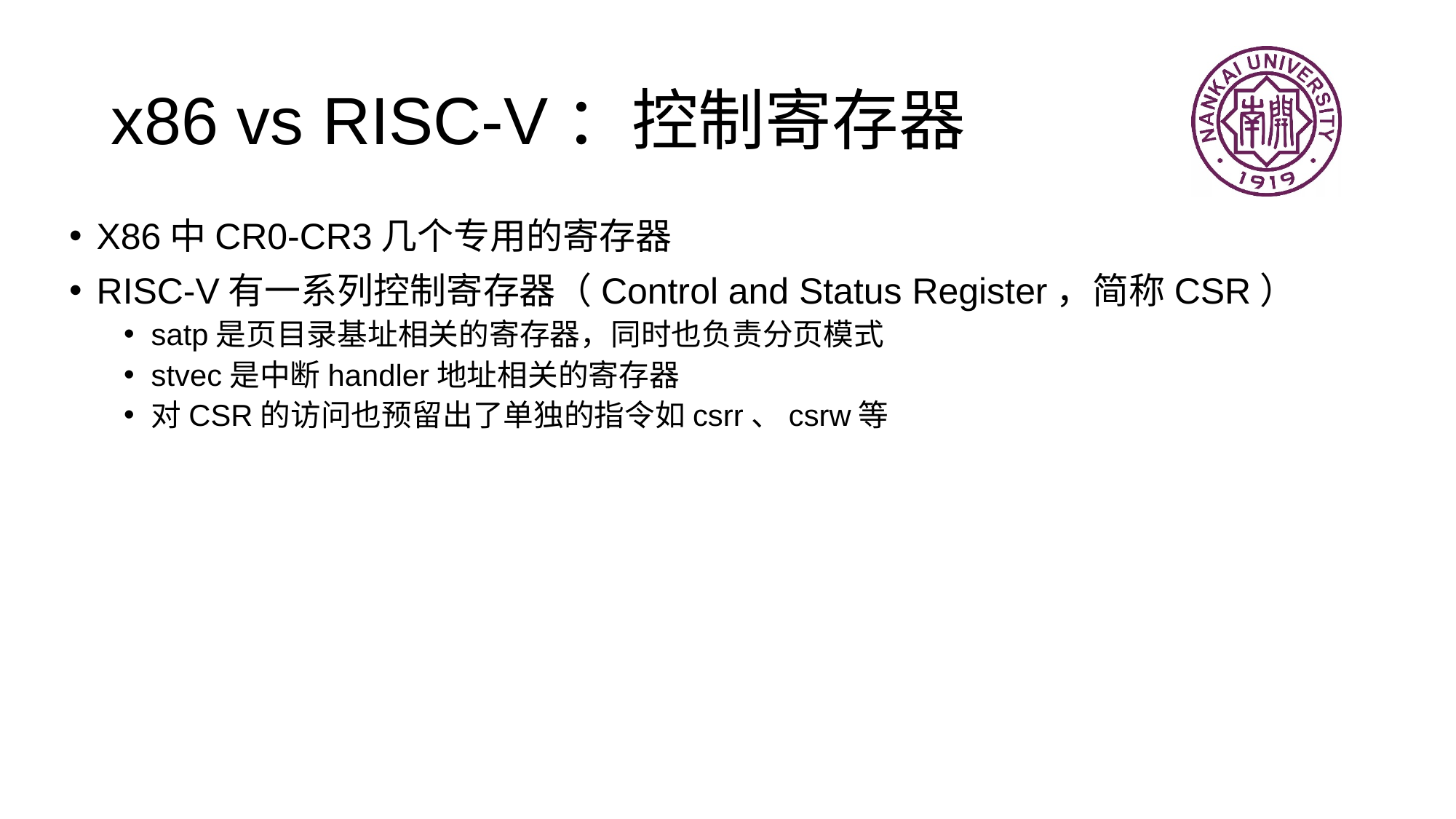

# x86 vs RISC-V：控制寄存器

X86中CR0-CR3几个专用的寄存器
RISC-V有一系列控制寄存器（Control and Status Register，简称CSR）
satp是页目录基址相关的寄存器，同时也负责分页模式
stvec是中断handler地址相关的寄存器
对CSR的访问也预留出了单独的指令如csrr、csrw等